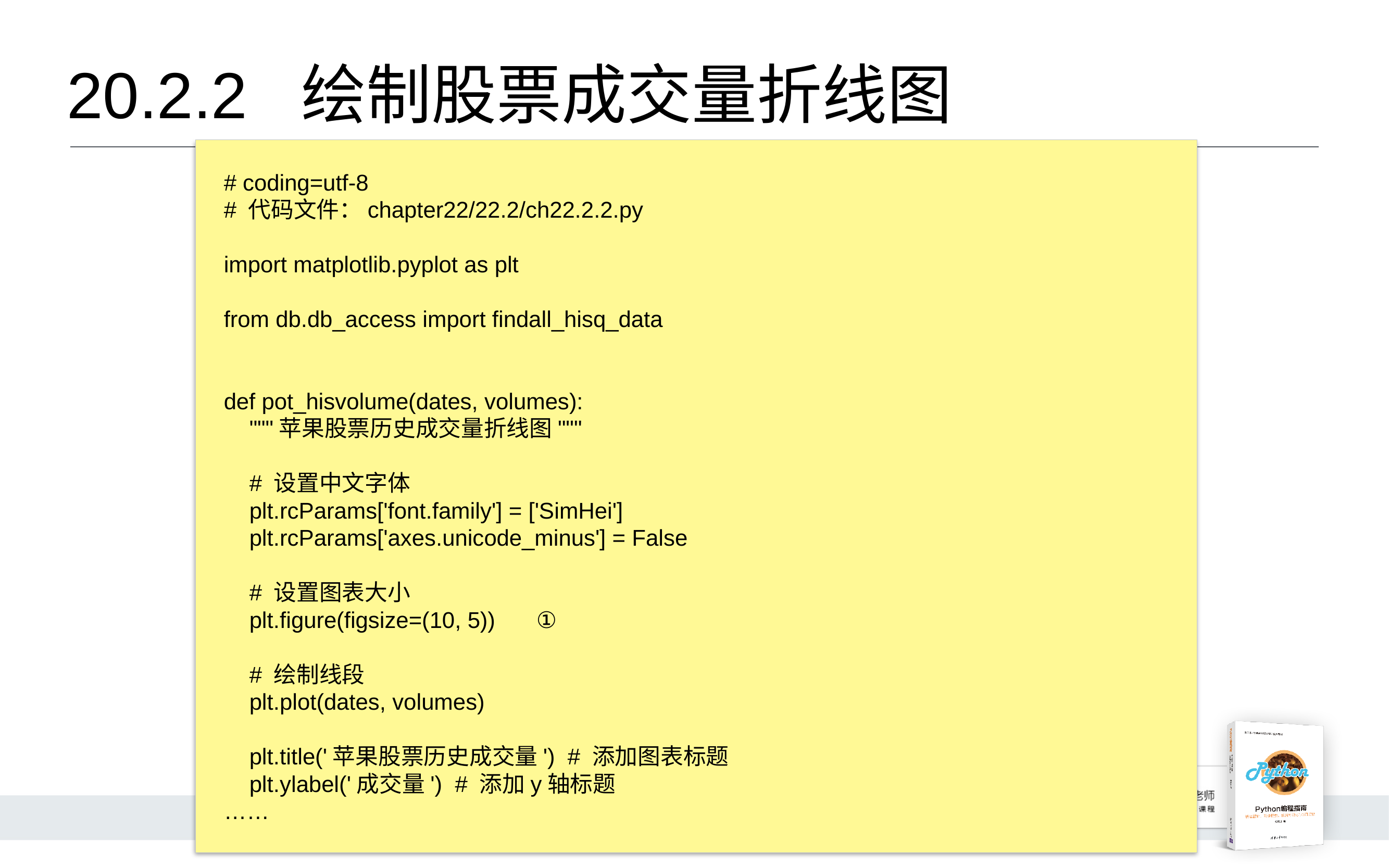

# 20.2.2 	绘制股票成交量折线图
# coding=utf-8
# 代码文件：chapter22/22.2/ch22.2.2.py

import matplotlib.pyplot as plt

from db.db_access import findall_hisq_data

def pot_hisvolume(dates, volumes):
    """苹果股票历史成交量折线图"""

    # 设置中文字体
    plt.rcParams['font.family'] = ['SimHei']
    plt.rcParams['axes.unicode_minus'] = False

    # 设置图表大小
    plt.figure(figsize=(10, 5))	①

    # 绘制线段
    plt.plot(dates, volumes)

    plt.title('苹果股票历史成交量')  # 添加图表标题
    plt.ylabel('成交量')  # 添加y轴标题
……